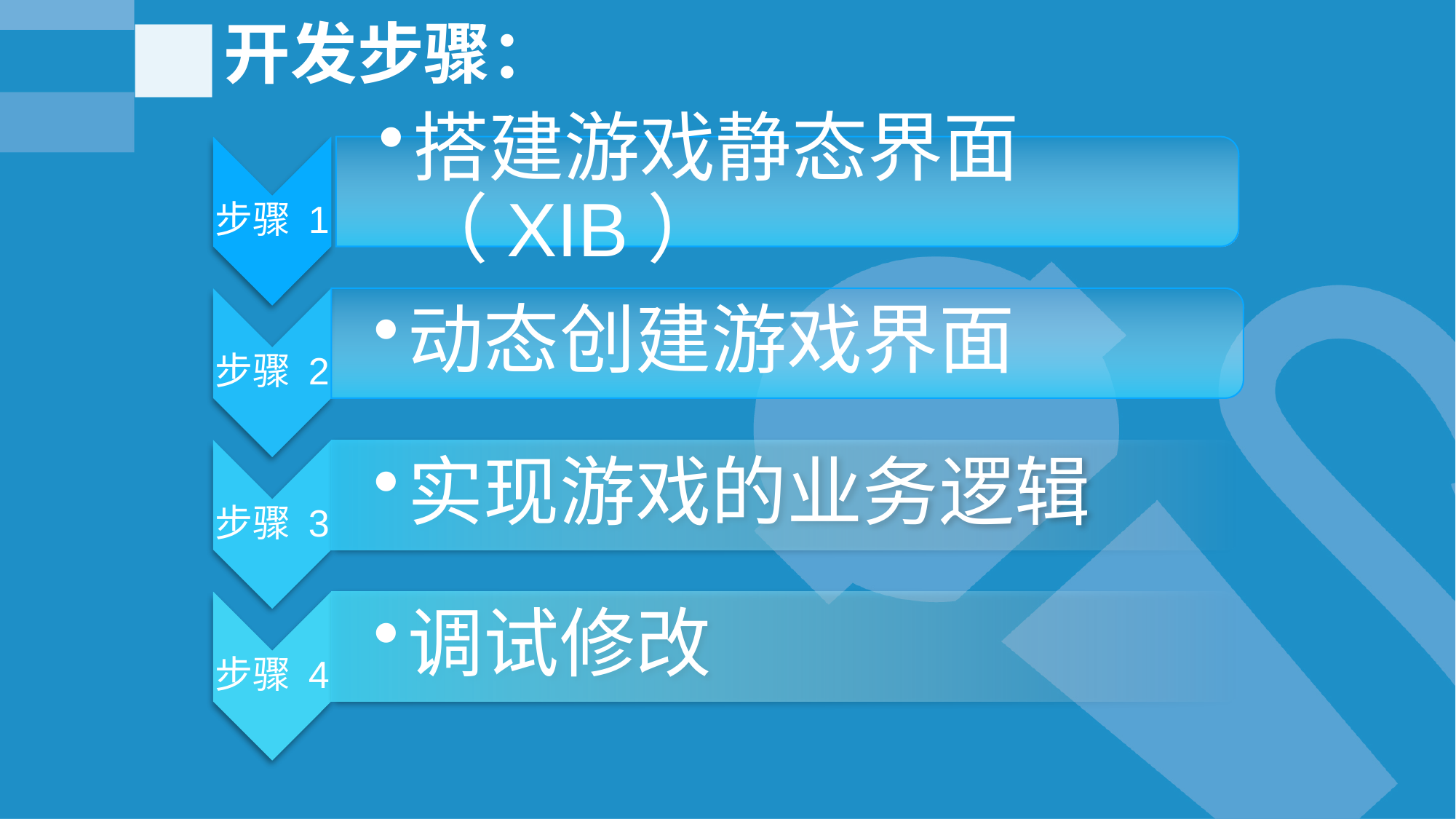

# 开发步骤：
步骤 1
搭建游戏静态界面（XIB）
步骤 2
动态创建游戏界面
步骤 3
实现游戏的业务逻辑
步骤 4
调试修改